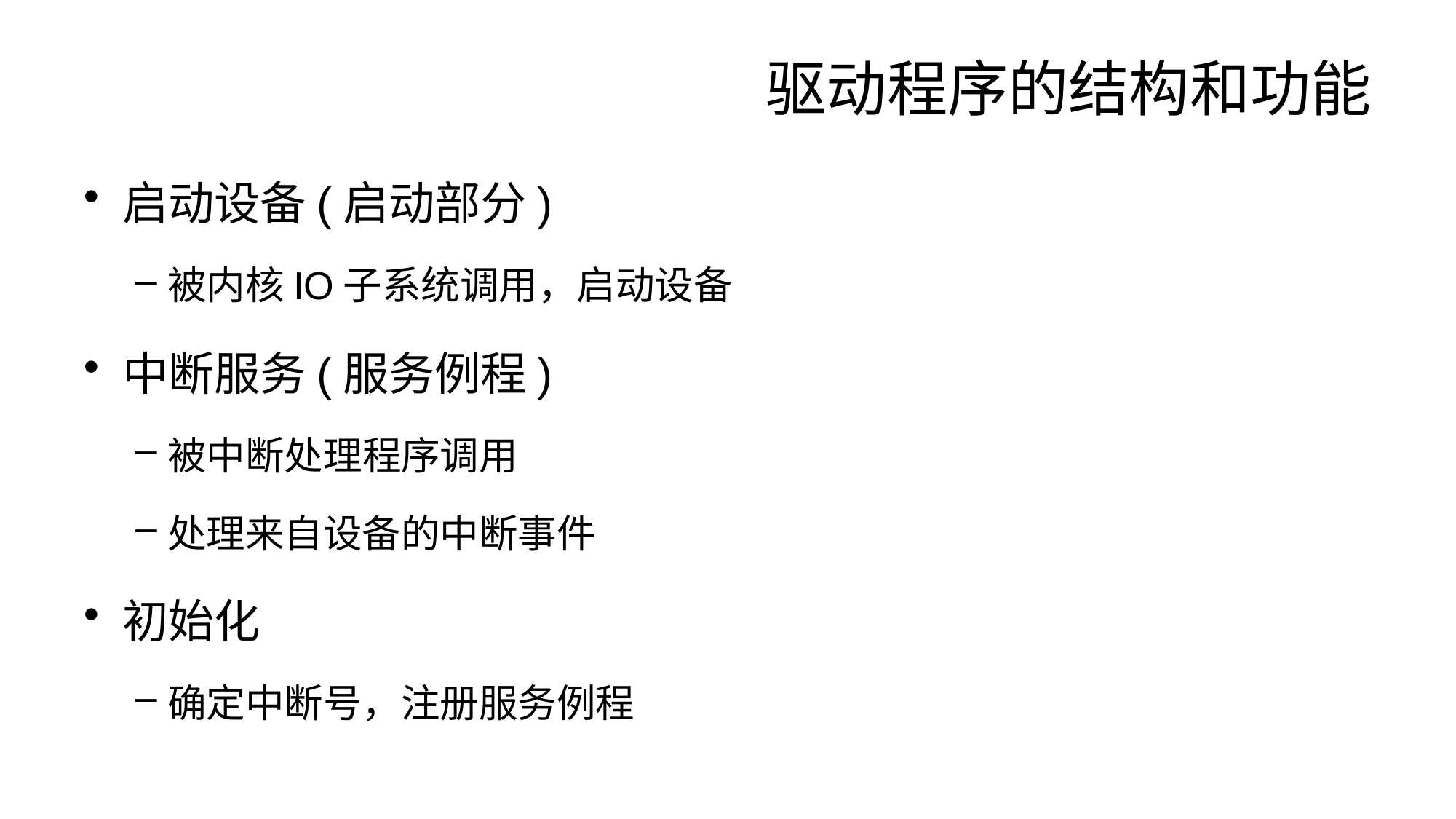

# 驱动程序的结构和功能
启动设备(启动部分)
被内核IO子系统调用，启动设备
中断服务(服务例程)
被中断处理程序调用
处理来自设备的中断事件
初始化
确定中断号，注册服务例程